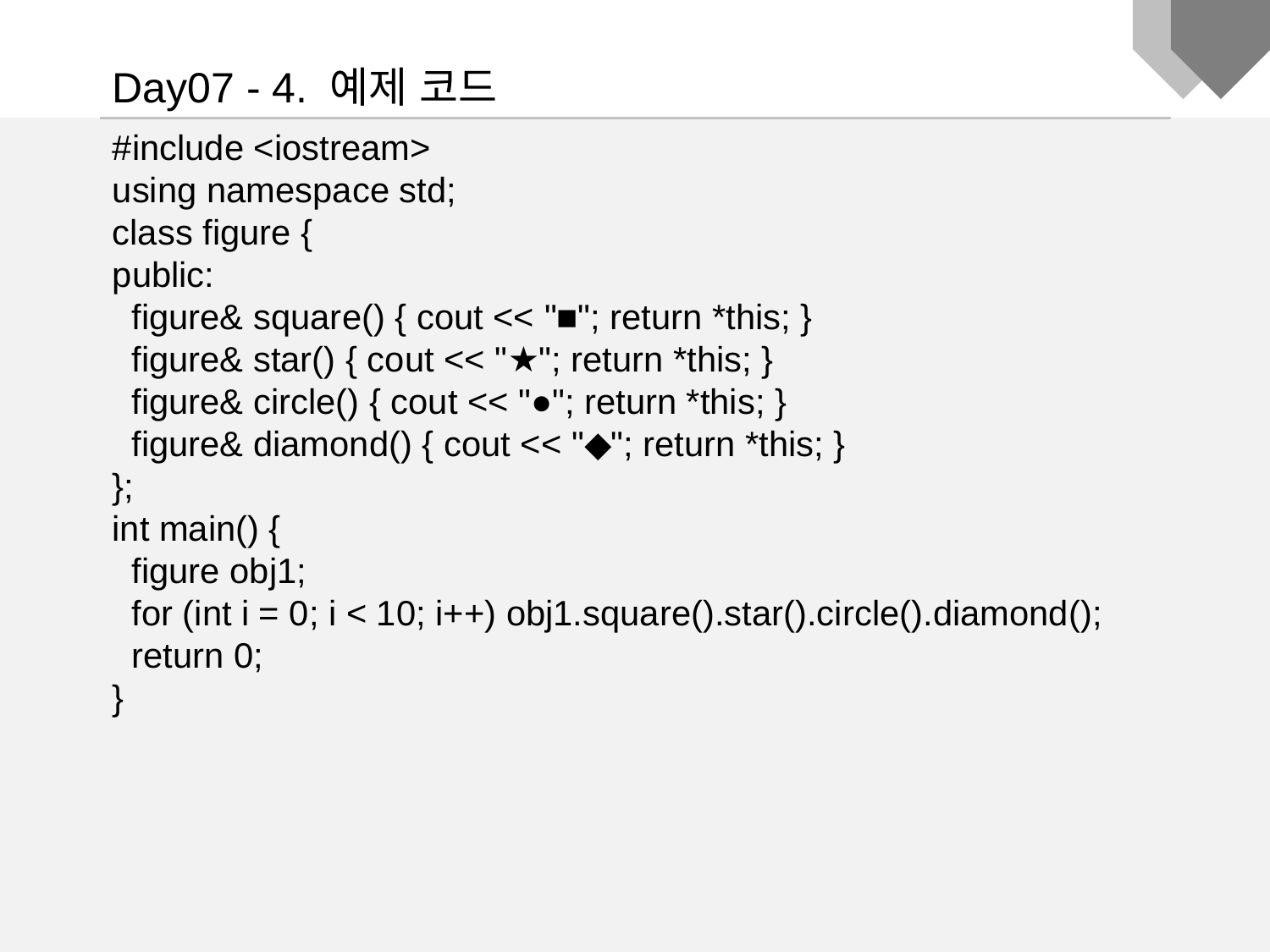

Day07 - 4. 예제 코드
#include <iostream>
using namespace std;
class figure {
public:
  figure& square() { cout << "■"; return *this; }
  figure& star() { cout << "★"; return *this; }
  figure& circle() { cout << "●"; return *this; }
  figure& diamond() { cout << "◆"; return *this; }
};
int main() {
  figure obj1;
  for (int i = 0; i < 10; i++) obj1.square().star().circle().diamond();
  return 0;
}